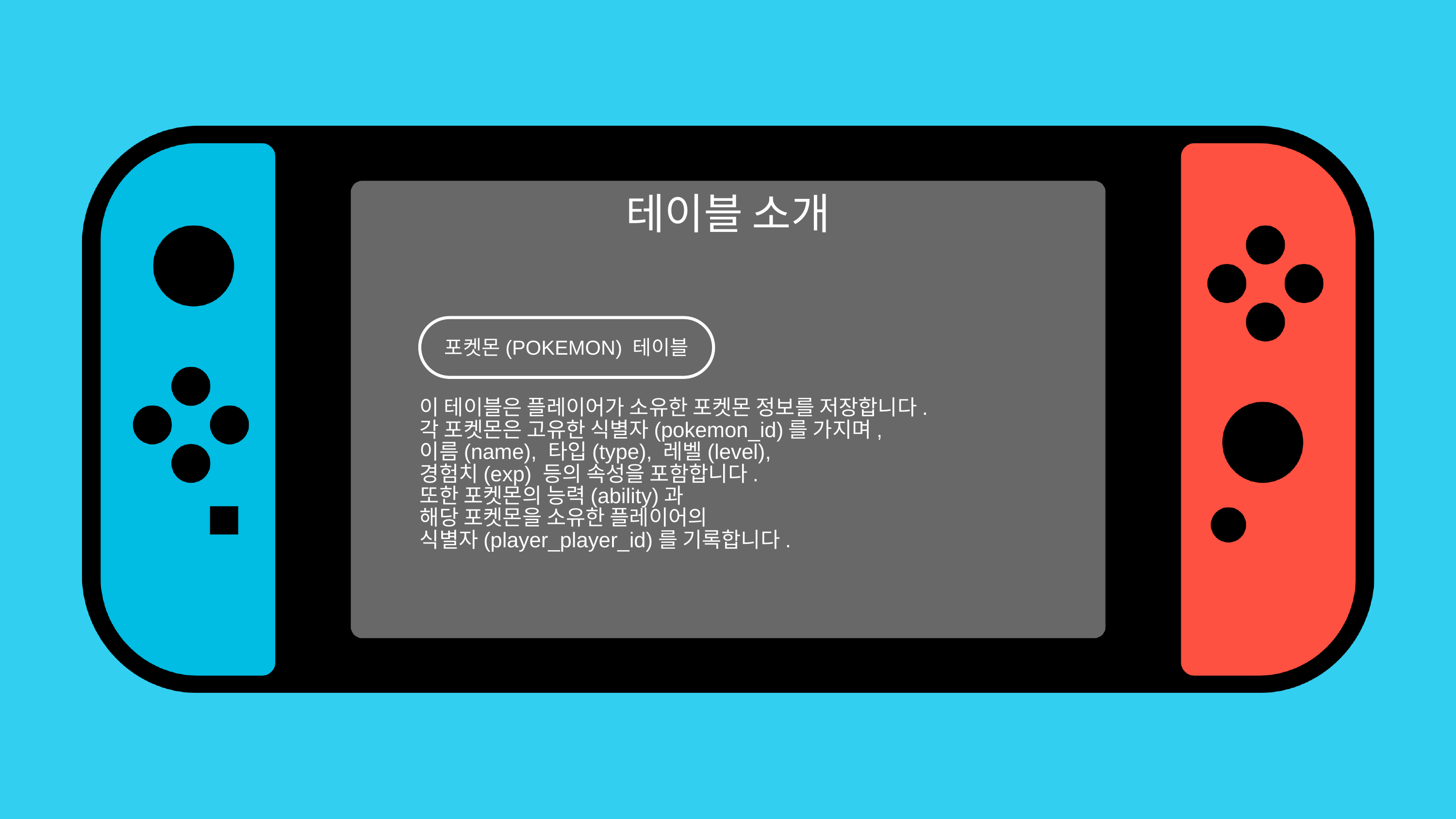

테이블 소개

포켓몬(POKEMON) 테이블
이 테이블은 플레이어가 소유한 포켓몬 정보를 저장합니다.
각 포켓몬은 고유한 식별자(pokemon_id)를 가지며,
이름(name), 타입(type), 레벨(level),
경험치(exp) 등의 속성을 포함합니다.
또한 포켓몬의 능력(ability)과
해당 포켓몬을 소유한 플레이어의
식별자(player_player_id)를 기록합니다.